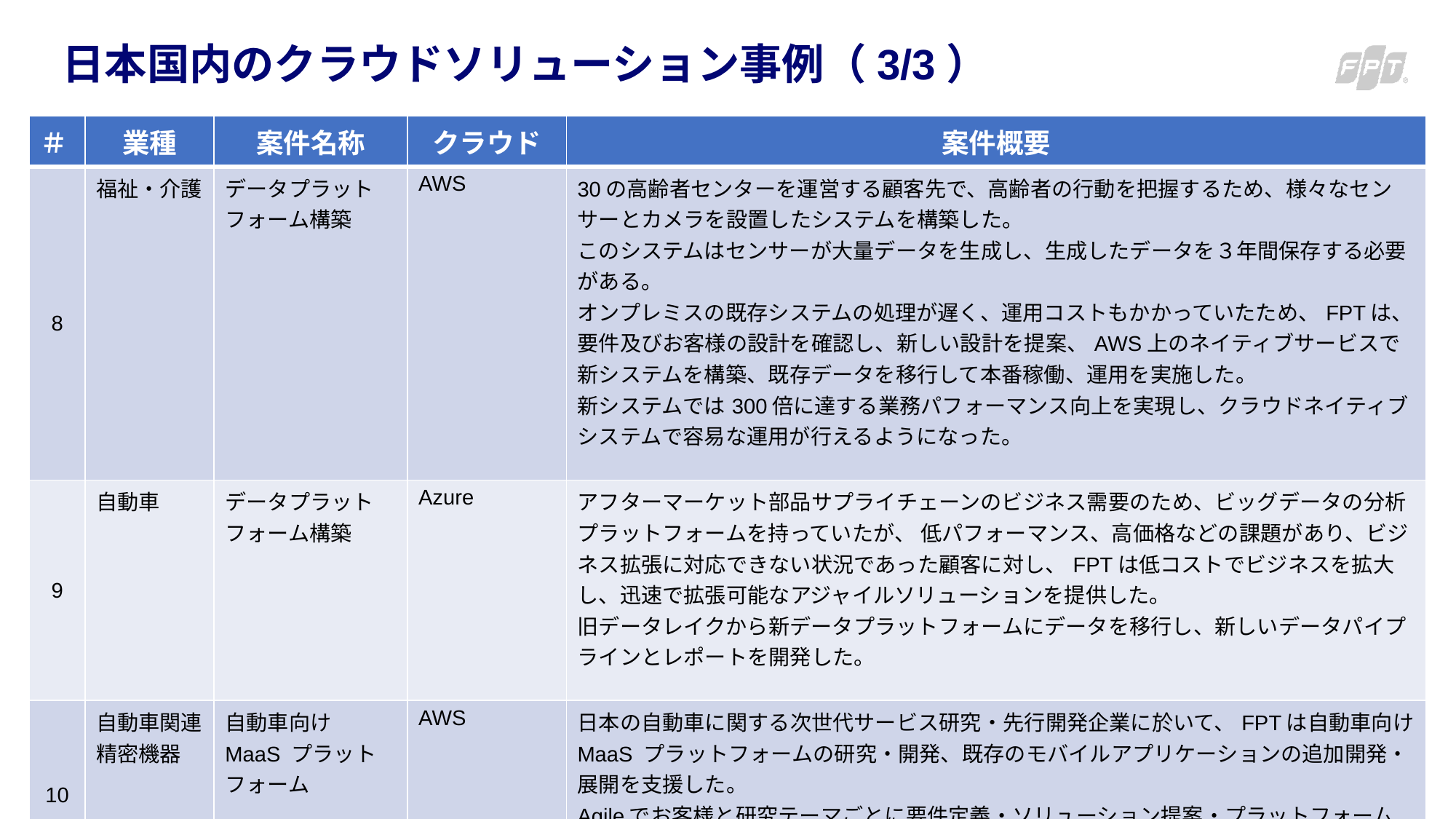

# 日本国内のクラウドソリューション事例（3/3）
| ＃ | 業種 | 案件名称 | クラウド | 案件概要 |
| --- | --- | --- | --- | --- |
| 8 | 福祉・介護 | データプラットフォーム構築 | AWS | 30の高齢者センターを運営する顧客先で、高齢者の行動を把握するため、様々なセンサーとカメラを設置したシステムを構築した。 このシステムはセンサーが大量データを生成し、生成したデータを３年間保存する必要がある。 オンプレミスの既存システムの処理が遅く、運用コストもかかっていたため、FPTは、要件及びお客様の設計を確認し、新しい設計を提案、AWS上のネイティブサービスで新システムを構築、既存データを移行して本番稼働、運用を実施した。 新システムでは300倍に達する業務パフォーマンス向上を実現し、クラウドネイティブシステムで容易な運用が行えるようになった。 |
| 9 | 自動車 | データプラットフォーム構築 | Azure | アフターマーケット部品サプライチェーンのビジネス需要のため、ビッグデータの分析プラットフォームを持っていたが、 低パフォーマンス、高価格などの課題があり、ビジネス拡張に対応できない状況であった顧客に対し、FPTは低コストでビジネスを拡大し、迅速で拡張可能なアジャイルソリューションを提供した。 旧データレイクから新データプラットフォームにデータを移行し、新しいデータパイプラインとレポートを開発した。 |
| 10 | 自動車関連 精密機器 | 自動車向け MaaS プラットフォーム | AWS | 日本の自動車に関する次世代サービス研究・先行開発企業に於いて、FPTは自動車向け MaaS プラットフォームの研究・開発、既存のモバイルアプリケーションの追加開発・展開を支援した。 Agileでお客様と研究テーマごとに要件定義・ソリューション提案・プラットフォーム構築・検証・展開まで対応した。 |

15
© Copyright FPT  – Level of Confidentiality